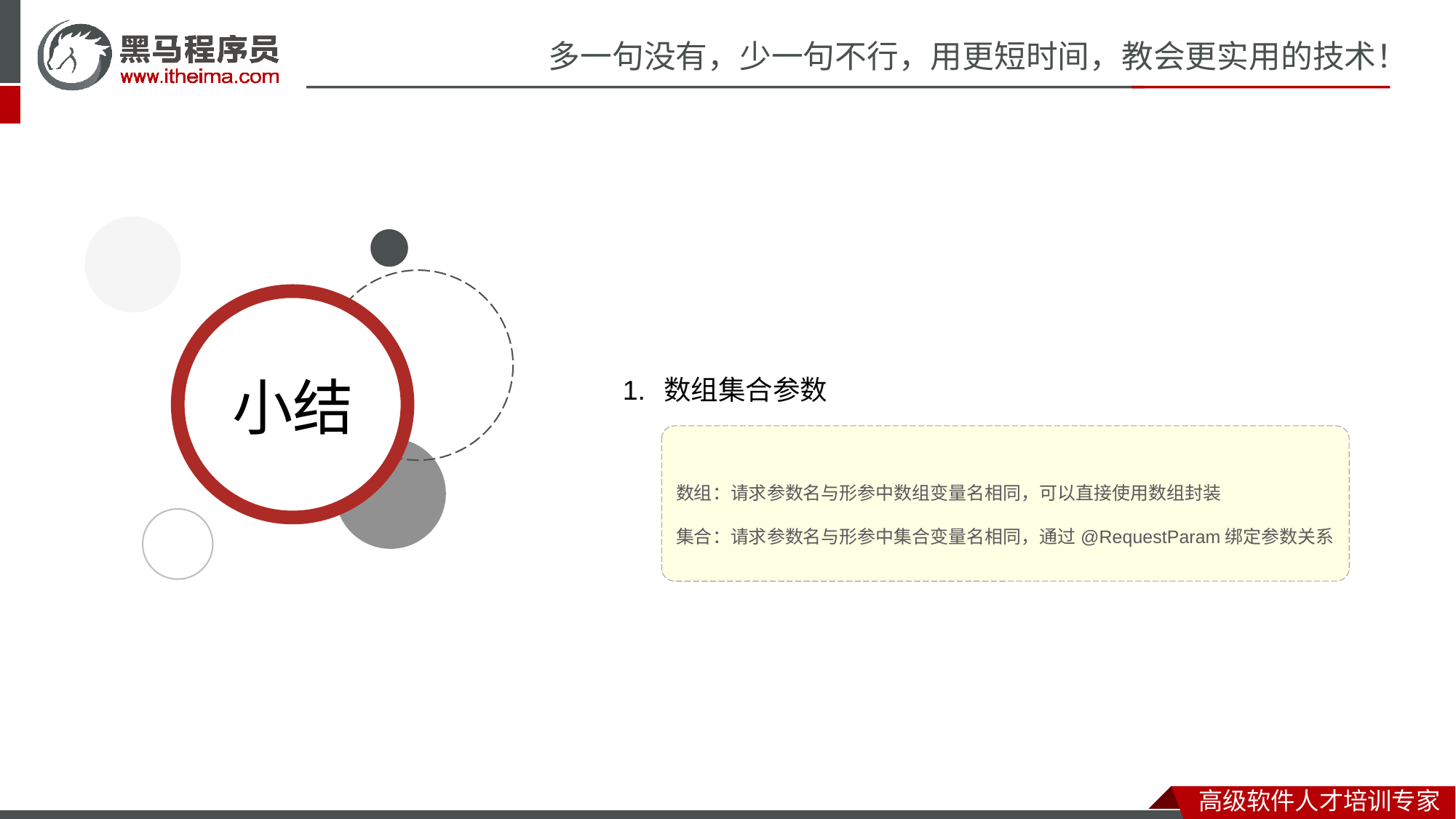

数组集合参数

数组：请求参数名与形参中数组变量名相同，可以直接使用数组封装
集合：请求参数名与形参中集合变量名相同，通过@RequestParam绑定参数关系